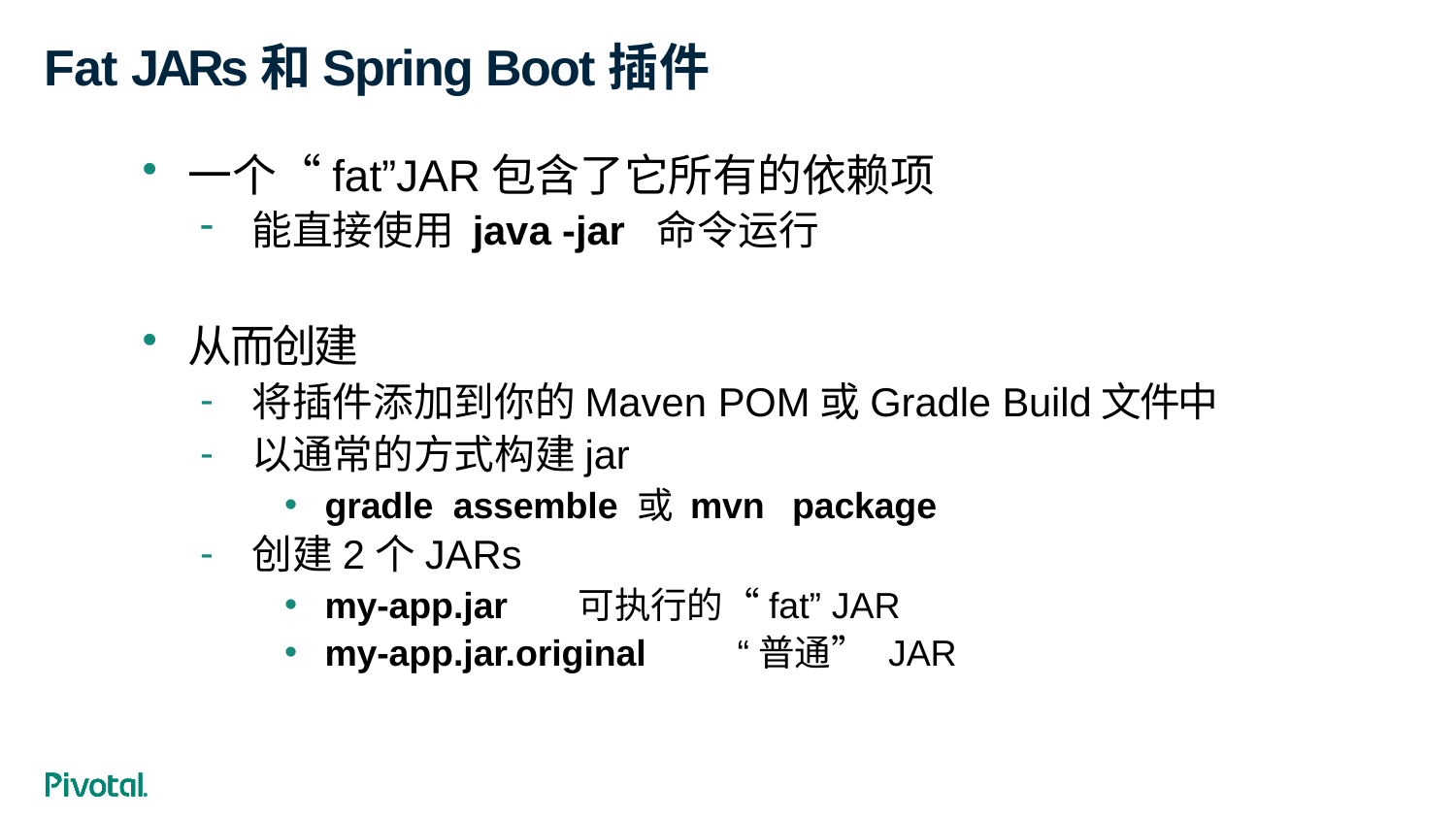

# Fat JARs和Spring Boot插件
一个“fat”JAR包含了它所有的依赖项
能直接使用 java -jar  命令运行

从而创建
将插件添加到你的Maven POM或Gradle Build文件中
以通常的方式构建jar
gradle  assemble 或 mvn    package
创建2个JARs
my-app.jar	      可执行的“fat” JAR
my-app.jar.original         “普通” JAR
34